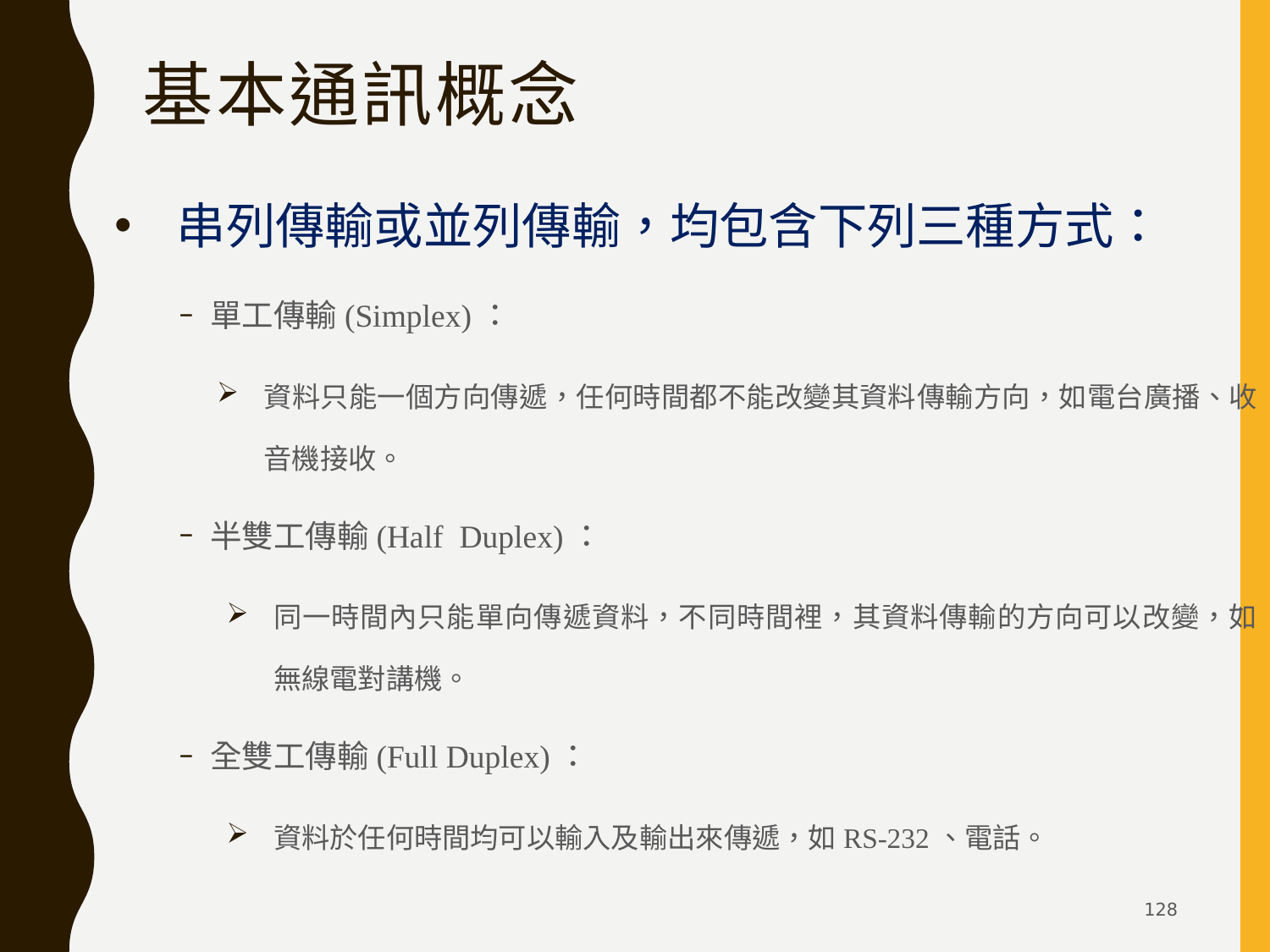

# 基本通訊概念
串列傳輸或並列傳輸，均包含下列三種方式：
單工傳輸(Simplex)：
資料只能一個方向傳遞，任何時間都不能改變其資料傳輸方向，如電台廣播、收音機接收。
半雙工傳輸(Half  Duplex)：
同一時間內只能單向傳遞資料，不同時間裡，其資料傳輸的方向可以改變，如無線電對講機。
全雙工傳輸(Full Duplex)：
資料於任何時間均可以輸入及輸出來傳遞，如RS-232、電話。
128